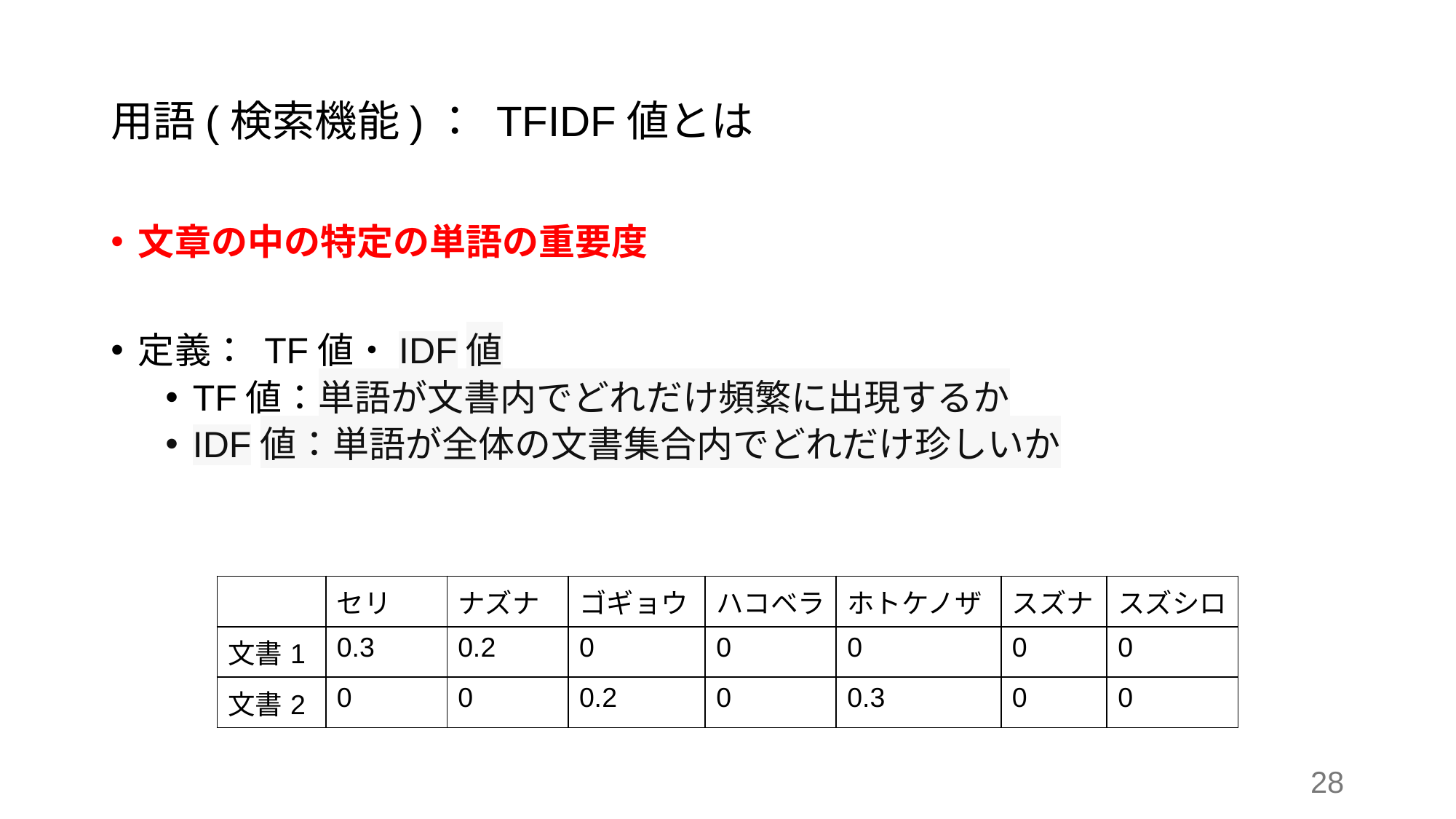

# 用語(検索機能)： TFIDF値とは
文章の中の特定の単語の重要度

定義： TF値・IDF値
TF値：単語が文書内でどれだけ頻繁に出現するか
IDF値：単語が全体の文書集合内でどれだけ珍しいか
|  | セリ | ナズナ | ゴギョウ | ハコベラ | ホトケノザ | スズナ | スズシロ |
| --- | --- | --- | --- | --- | --- | --- | --- |
| 文書1 | 0.3 | 0.2 | 0 | 0 | 0 | 0 | 0 |
| 文書2 | 0 | 0 | 0.2 | 0 | 0.3 | 0 | 0 |
28